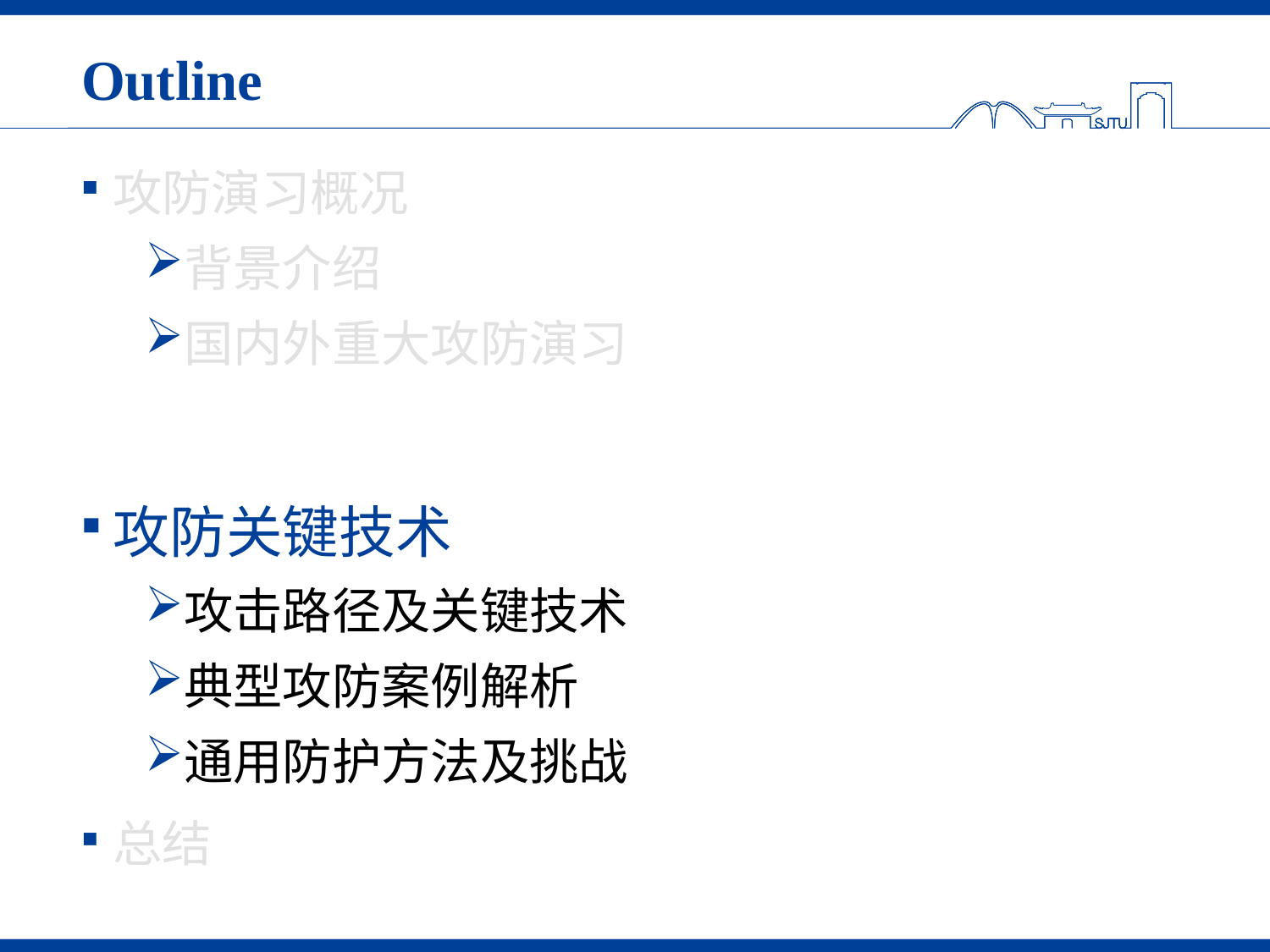

# Outline
攻防演习概况
背景介绍
国内外重大攻防演习

攻防关键技术
攻击路径及关键技术
典型攻防案例解析
通用防护方法及挑战
总结